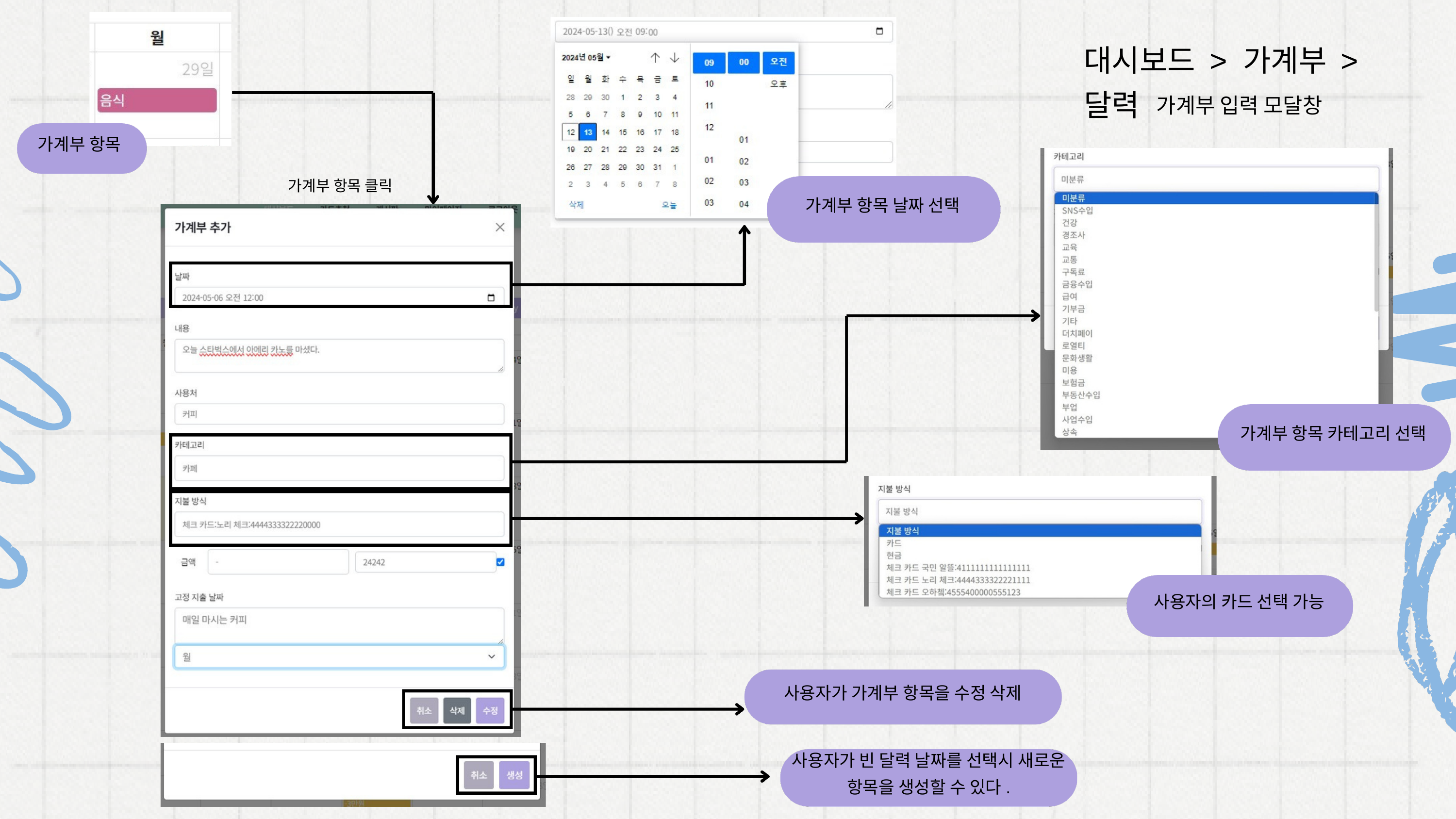

대시보드 > 가계부 > 달력

가계부 입력 모달창

가계부 항목

가계부 항목 클릭

가계부 항목 날짜 선택

가계부 항목 카테고리 선택

사용자의 카드 선택 가능

사용자가 가계부 항목을 수정 삭제

사용자가 빈 달력 날짜를 선택시 새로운 항목을 생성할 수 있다.